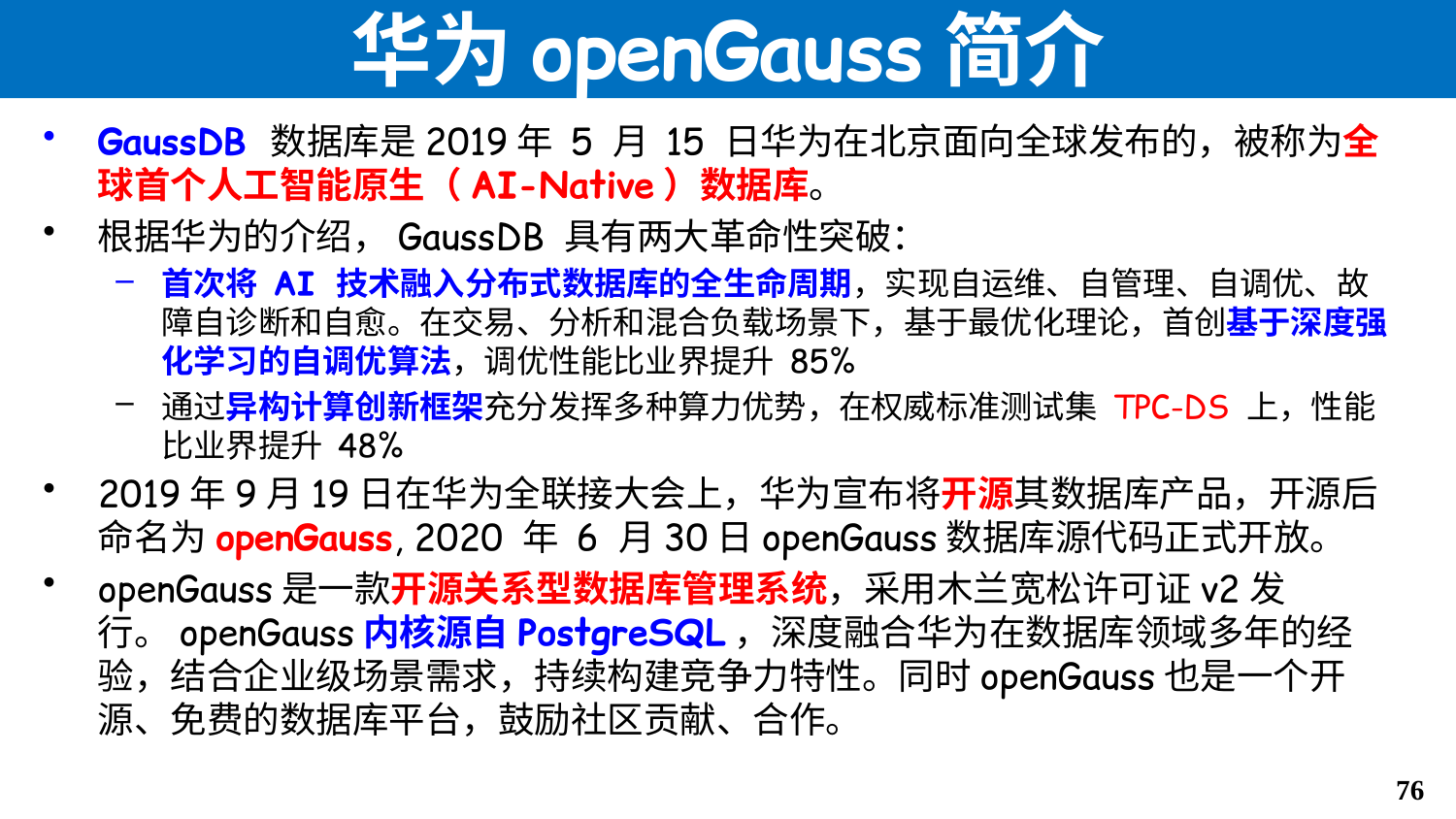

# 华为openGauss简介
GaussDB 数据库是2019年 5 月 15 日华为在北京面向全球发布的，被称为全球首个人工智能原生（AI-Native）数据库。
根据华为的介绍，GaussDB 具有两大革命性突破：
首次将 AI 技术融入分布式数据库的全生命周期，实现自运维、自管理、自调优、故障自诊断和自愈。在交易、分析和混合负载场景下，基于最优化理论，首创基于深度强化学习的自调优算法，调优性能比业界提升 85%
通过异构计算创新框架充分发挥多种算力优势，在权威标准测试集 TPC-DS 上，性能比业界提升 48%
2019年9月19日在华为全联接大会上，华为宣布将开源其数据库产品，开源后命名为openGauss, 2020 年 6 月30日openGauss数据库源代码正式开放。
openGauss是一款开源关系型数据库管理系统，采用木兰宽松许可证v2发行。openGauss内核源自PostgreSQL，深度融合华为在数据库领域多年的经验，结合企业级场景需求，持续构建竞争力特性。同时openGauss也是一个开源、免费的数据库平台，鼓励社区贡献、合作。